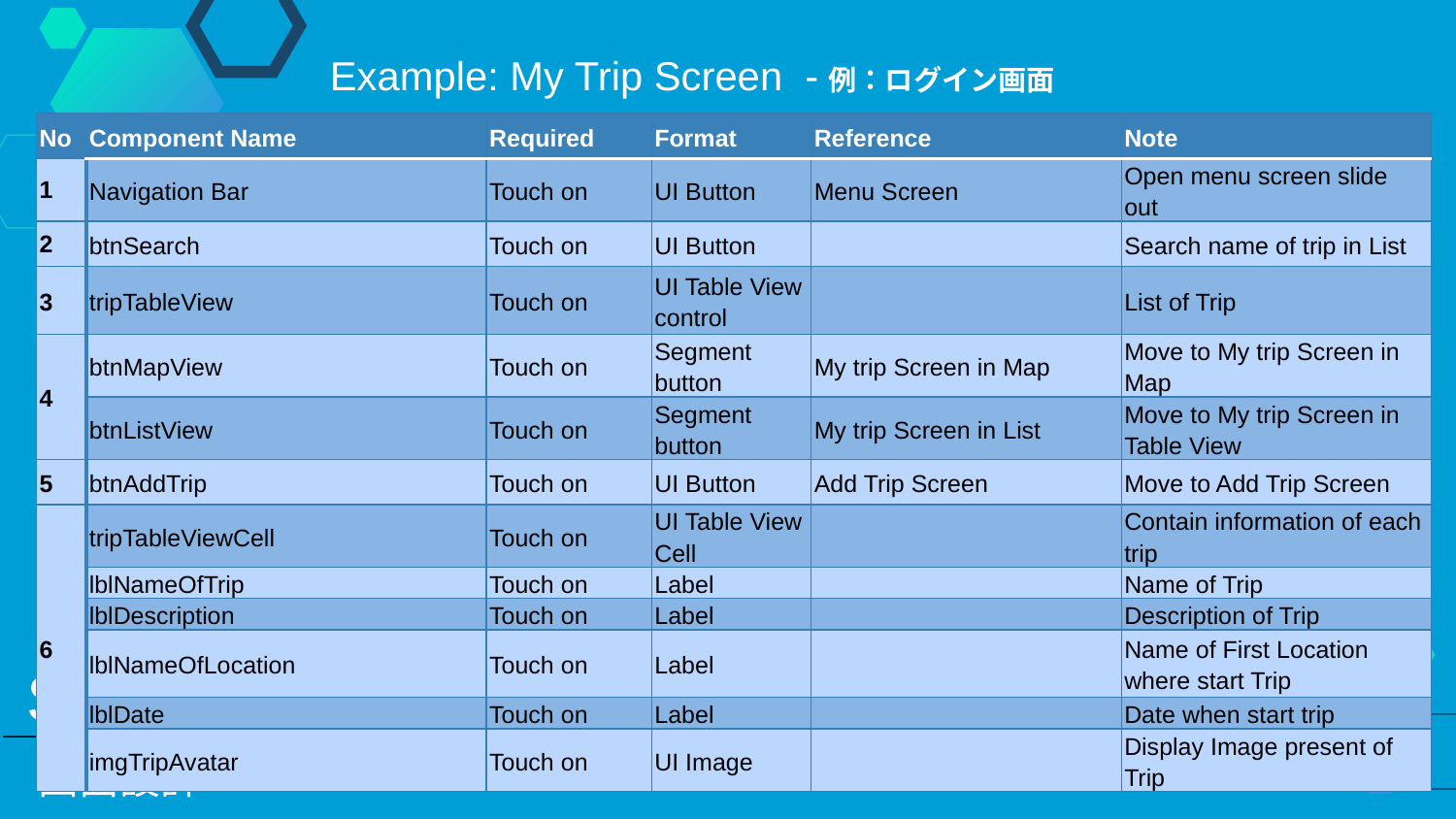

Example: My Trip Screen  -例：ログイン画面
| No | Component Name | Required | Format | Reference | Note |
| --- | --- | --- | --- | --- | --- |
| 1 | Navigation Bar | Touch on | UI Button | Menu Screen | Open menu screen slide out |
| 2 | btnSearch | Touch on | UI Button |  | Search name of trip in List |
| 3 | tripTableView | Touch on | UI Table View control |  | List of Trip |
| 4 | btnMapView | Touch on | Segment button | My trip Screen in Map | Move to My trip Screen in Map |
|  | btnListView | Touch on | Segment button | My trip Screen in List | Move to My trip Screen in Table View |
| 5 | btnAddTrip | Touch on | UI Button | Add Trip Screen | Move to Add Trip Screen |
| 6 | tripTableViewCell | Touch on | UI Table View Cell |  | Contain information of each trip |
|  | lblNameOfTrip | Touch on | Label |  | Name of Trip |
|  | lblDescription | Touch on | Label |  | Description of Trip |
|  | lblNameOfLocation | Touch on | Label |  | Name of First Location where start Trip |
|  | lblDate | Touch on | Label |  | Date when start trip |
|  | imgTripAvatar | Touch on | UI Image |  | Display Image present of Trip |
Screen Design
画面設計